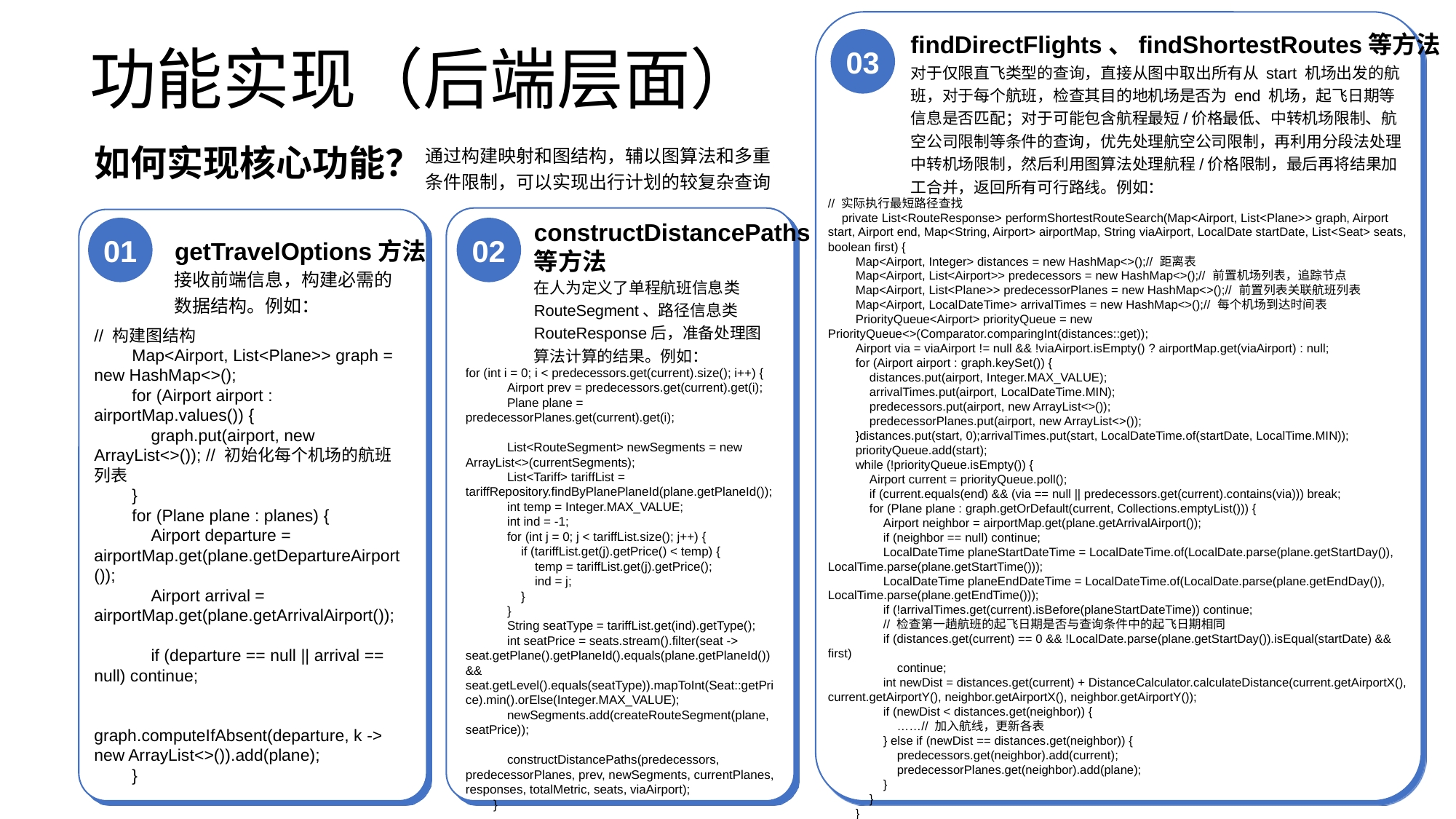

# 功能实现（后端层面）

findDirectFlights、findShortestRoutes等方法
对于仅限直飞类型的查询，直接从图中取出所有从 start 机场出发的航班，对于每个航班，检查其目的地机场是否为 end 机场，起飞日期等信息是否匹配；对于可能包含航程最短/价格最低、中转机场限制、航空公司限制等条件的查询，优先处理航空公司限制，再利用分段法处理中转机场限制，然后利用图算法处理航程/价格限制，最后再将结果加工合并，返回所有可行路线。例如：
03
通过构建映射和图结构，辅以图算法和多重条件限制，可以实现出行计划的较复杂查询
如何实现核心功能？
constructDistancePaths
等方法
在人为定义了单程航班信息类RouteSegment、路径信息类RouteResponse后，准备处理图算法计算的结果。例如：
02

01
getTravelOptions方法
接收前端信息，构建必需的数据结构。例如：
// 实际执行最短路径查找
    private List<RouteResponse> performShortestRouteSearch(Map<Airport, List<Plane>> graph, Airport start, Airport end, Map<String, Airport> airportMap, String viaAirport, LocalDate startDate, List<Seat> seats, boolean first) {
        Map<Airport, Integer> distances = new HashMap<>();// 距离表
        Map<Airport, List<Airport>> predecessors = new HashMap<>();// 前置机场列表，追踪节点
        Map<Airport, List<Plane>> predecessorPlanes = new HashMap<>();// 前置列表关联航班列表
        Map<Airport, LocalDateTime> arrivalTimes = new HashMap<>();// 每个机场到达时间表
        PriorityQueue<Airport> priorityQueue = new PriorityQueue<>(Comparator.comparingInt(distances::get));
        Airport via = viaAirport != null && !viaAirport.isEmpty() ? airportMap.get(viaAirport) : null;
        for (Airport airport : graph.keySet()) {
            distances.put(airport, Integer.MAX_VALUE);
            arrivalTimes.put(airport, LocalDateTime.MIN);
            predecessors.put(airport, new ArrayList<>());
            predecessorPlanes.put(airport, new ArrayList<>());
        }distances.put(start, 0);arrivalTimes.put(start, LocalDateTime.of(startDate, LocalTime.MIN));
        priorityQueue.add(start);
        while (!priorityQueue.isEmpty()) {
            Airport current = priorityQueue.poll();
            if (current.equals(end) && (via == null || predecessors.get(current).contains(via))) break;
            for (Plane plane : graph.getOrDefault(current, Collections.emptyList())) {
                Airport neighbor = airportMap.get(plane.getArrivalAirport());
                if (neighbor == null) continue;
                LocalDateTime planeStartDateTime = LocalDateTime.of(LocalDate.parse(plane.getStartDay()), LocalTime.parse(plane.getStartTime()));
                LocalDateTime planeEndDateTime = LocalDateTime.of(LocalDate.parse(plane.getEndDay()), LocalTime.parse(plane.getEndTime()));
                if (!arrivalTimes.get(current).isBefore(planeStartDateTime)) continue;
                // 检查第一趟航班的起飞日期是否与查询条件中的起飞日期相同
                if (distances.get(current) == 0 && !LocalDate.parse(plane.getStartDay()).isEqual(startDate) && first)
                    continue;
                int newDist = distances.get(current) + DistanceCalculator.calculateDistance(current.getAirportX(), current.getAirportY(), neighbor.getAirportX(), neighbor.getAirportY());
                if (newDist < distances.get(neighbor)) {
                    ……// 加入航线，更新各表
                } else if (newDist == distances.get(neighbor)) {
                    predecessors.get(neighbor).add(current);
                    predecessorPlanes.get(neighbor).add(plane);
                }
            }
        }
// 构建图结构
        Map<Airport, List<Plane>> graph = new HashMap<>();
        for (Airport airport : airportMap.values()) {
            graph.put(airport, new ArrayList<>()); // 初始化每个机场的航班列表
        }
        for (Plane plane : planes) {
            Airport departure = airportMap.get(plane.getDepartureAirport());
            Airport arrival = airportMap.get(plane.getArrivalAirport());

            if (departure == null || arrival == null) continue;

            graph.computeIfAbsent(departure, k -> new ArrayList<>()).add(plane);
        }
for (int i = 0; i < predecessors.get(current).size(); i++) {
            Airport prev = predecessors.get(current).get(i);
            Plane plane = predecessorPlanes.get(current).get(i);

            List<RouteSegment> newSegments = new ArrayList<>(currentSegments);
            List<Tariff> tariffList = tariffRepository.findByPlanePlaneId(plane.getPlaneId());
            int temp = Integer.MAX_VALUE;
            int ind = -1;
            for (int j = 0; j < tariffList.size(); j++) {
                if (tariffList.get(j).getPrice() < temp) {
                    temp = tariffList.get(j).getPrice();
                    ind = j;
                }
            }
            String seatType = tariffList.get(ind).getType();
            int seatPrice = seats.stream().filter(seat -> seat.getPlane().getPlaneId().equals(plane.getPlaneId()) && seat.getLevel().equals(seatType)).mapToInt(Seat::getPrice).min().orElse(Integer.MAX_VALUE);
            newSegments.add(createRouteSegment(plane, seatPrice));

            constructDistancePaths(predecessors, predecessorPlanes, prev, newSegments, currentPlanes, responses, totalMetric, seats, viaAirport);
        }